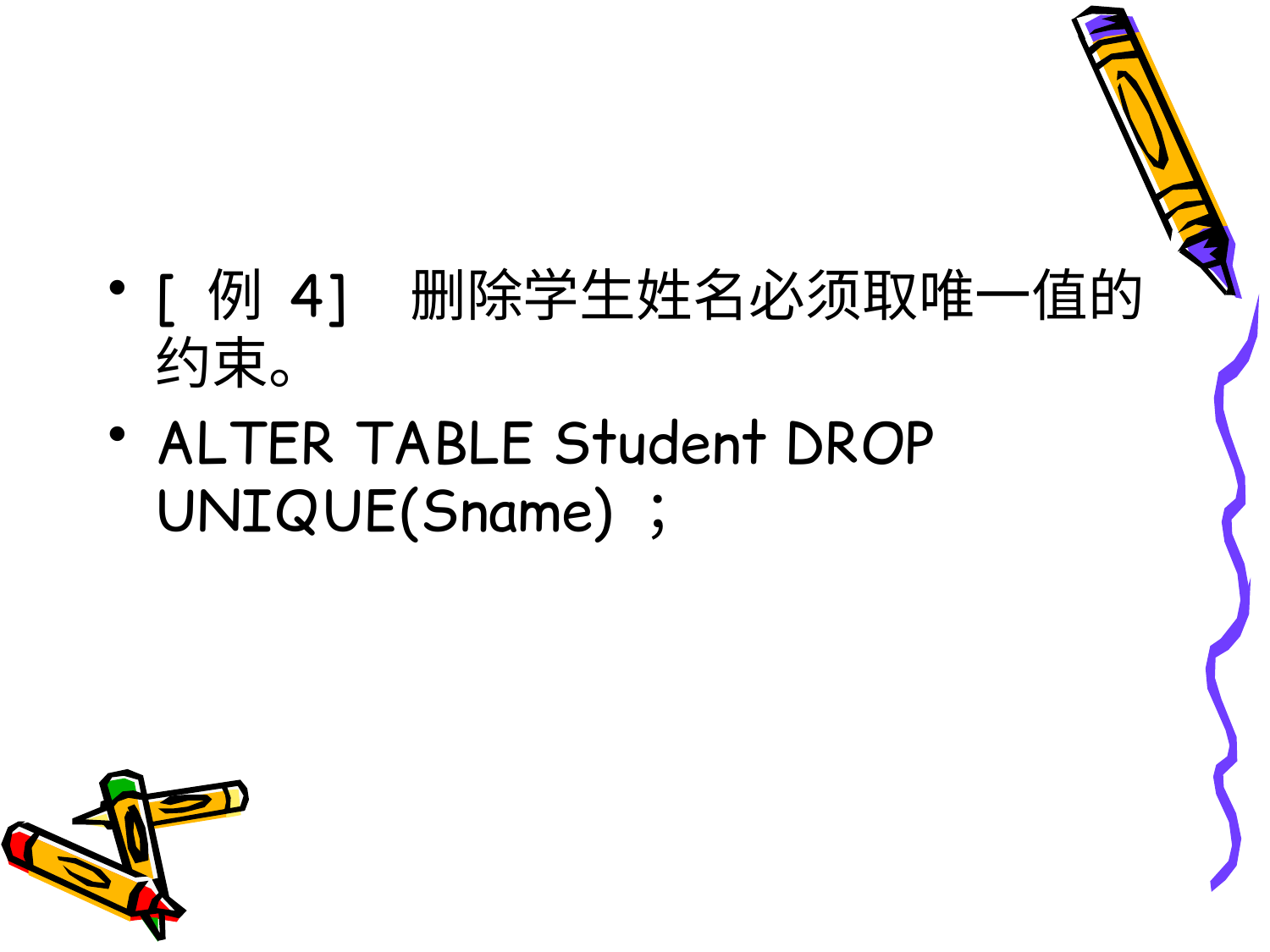

#
[ 例 4]   删除学生姓名必须取唯一值的约束。
ALTER TABLE Student DROP UNIQUE(Sname) ；